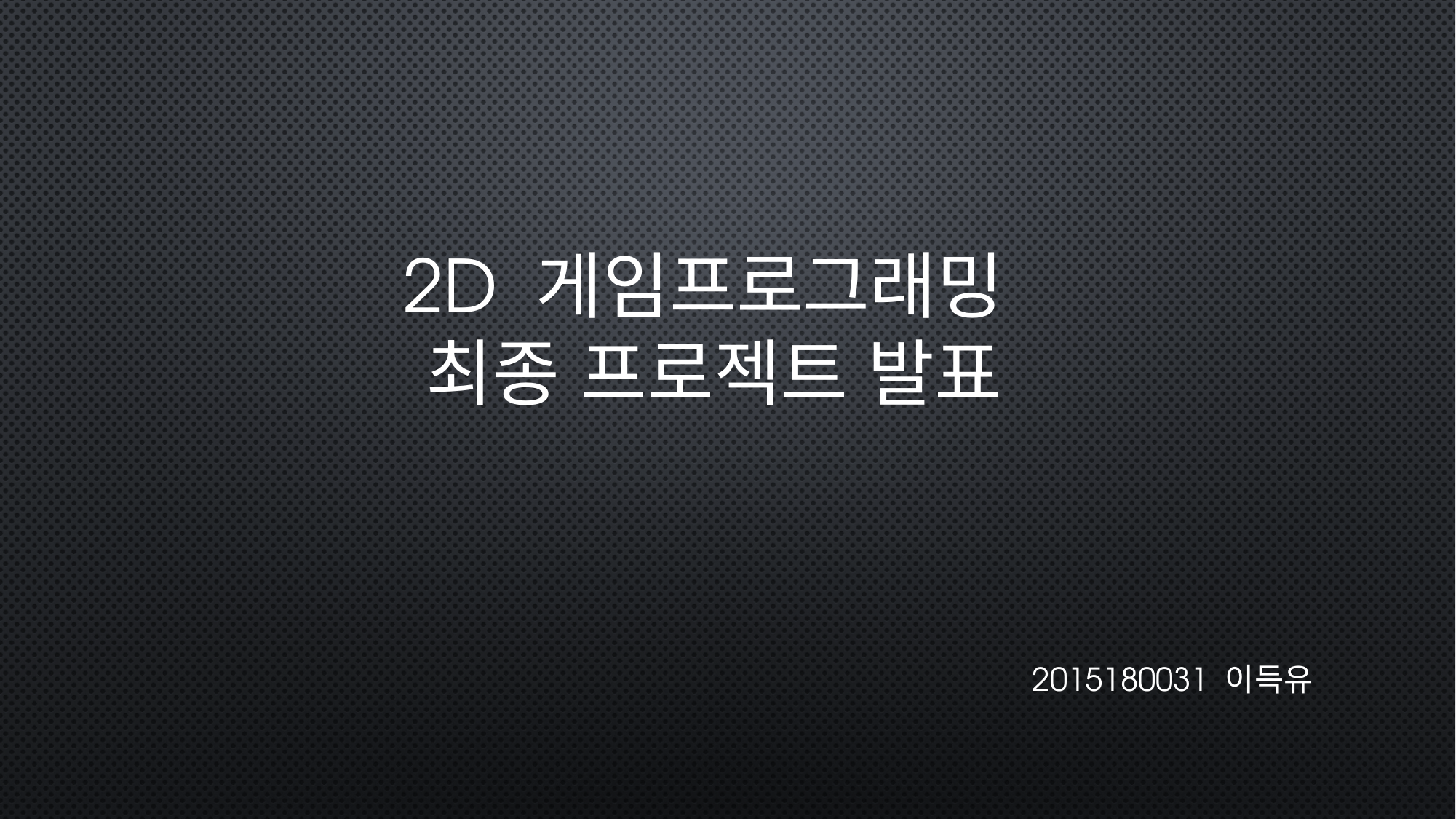

# 2D 게임프로그래밍 최종 프로젝트 발표
2015180031 이득유